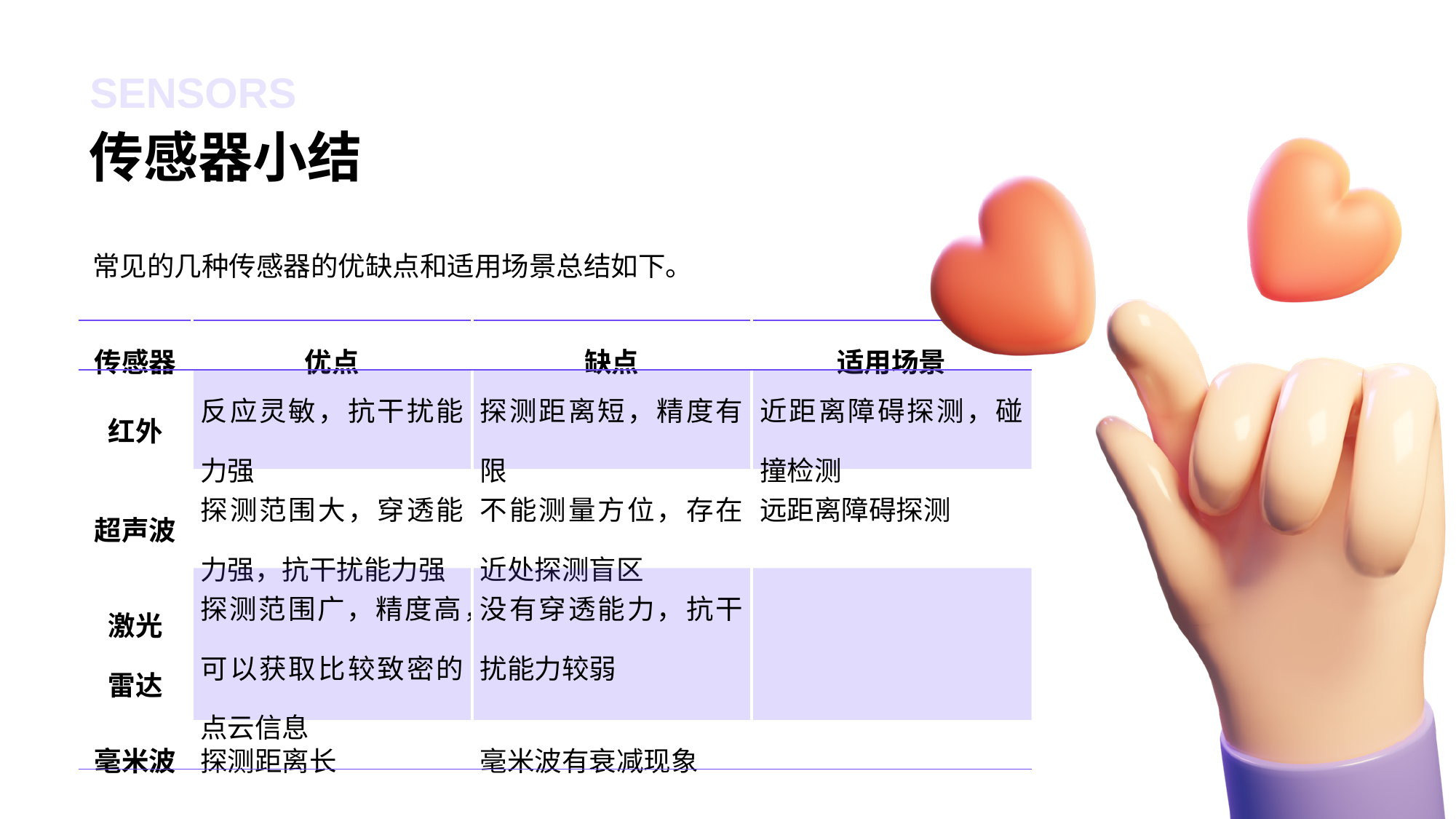

# SENSORS
传感器小结

常见的几种传感器的优缺点和适用场景总结如下。
| 传感器 | 优点 | 缺点 | 适用场景 |
| --- | --- | --- | --- |
| 红外 | 反应灵敏，抗干扰能力强 | 探测距离短，精度有限 | 近距离障碍探测，碰撞检测 |
| 超声波 | 探测范围大，穿透能力强，抗干扰能力强 | 不能测量方位，存在近处探测盲区 | 远距离障碍探测 |
| 激光 雷达 | 探测范围广，精度高，可以获取比较致密的点云信息 | 没有穿透能力，抗干扰能力较弱 |  |
| 毫米波 | 探测距离长 | 毫米波有衰减现象 |  |